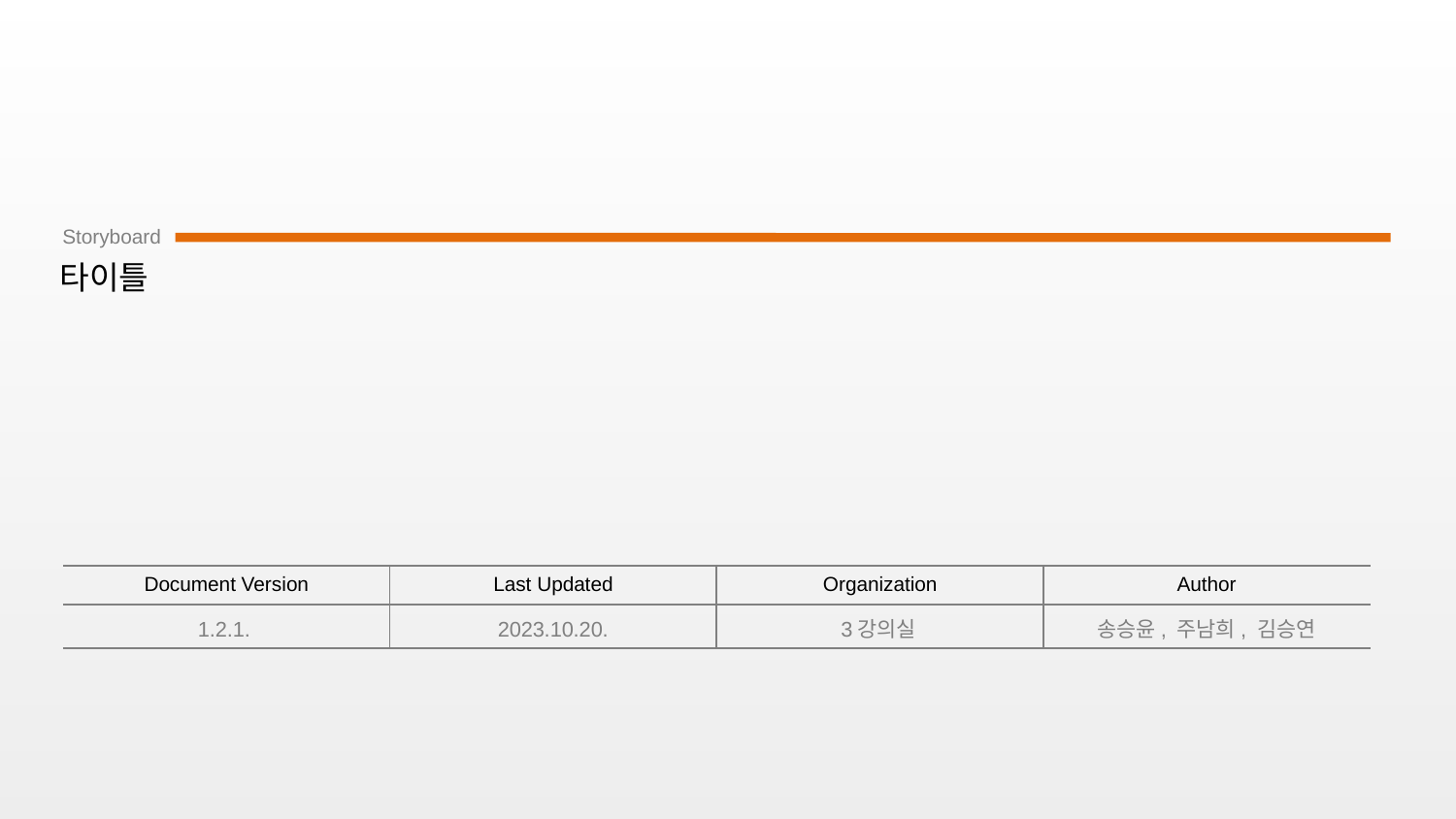

# 타이틀
1.2.1.
2023.10.20.
3강의실
송승윤, 주남희, 김승연